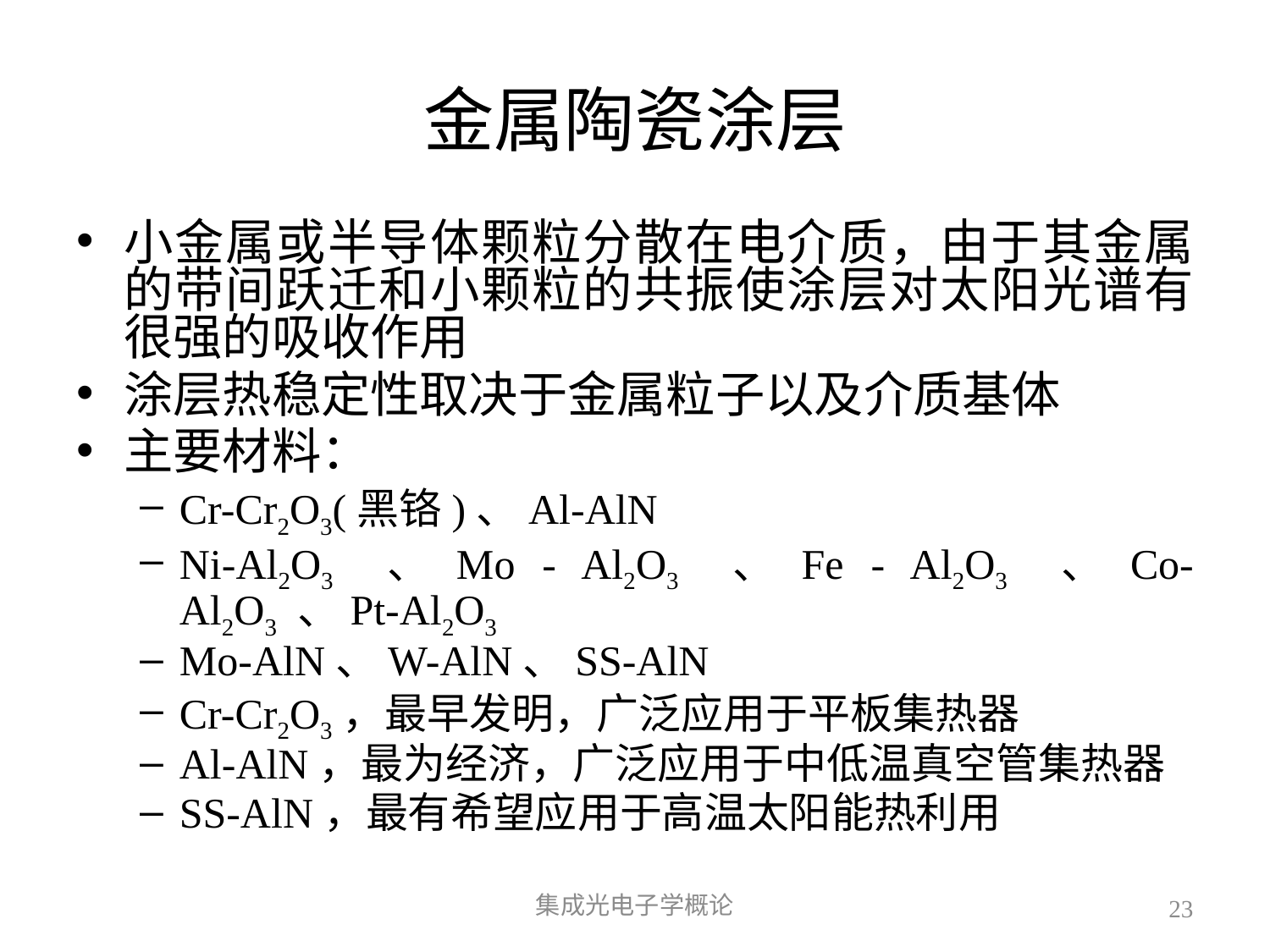

# 金属陶瓷涂层
小金属或半导体颗粒分散在电介质，由于其金属的带间跃迁和小颗粒的共振使涂层对太阳光谱有很强的吸收作用
涂层热稳定性取决于金属粒子以及介质基体
主要材料：
Cr-Cr2O3(黑铬)、Al-AlN
Ni-Al2O3 、Mo - Al2O3 、Fe - Al2O3 、Co-Al2O3 、Pt-Al2O3
Mo-AlN、W-AlN、SS-AlN
Cr-Cr2O3，最早发明，广泛应用于平板集热器
Al-AlN，最为经济，广泛应用于中低温真空管集热器
SS-AlN，最有希望应用于高温太阳能热利用
集成光电子学概论
23